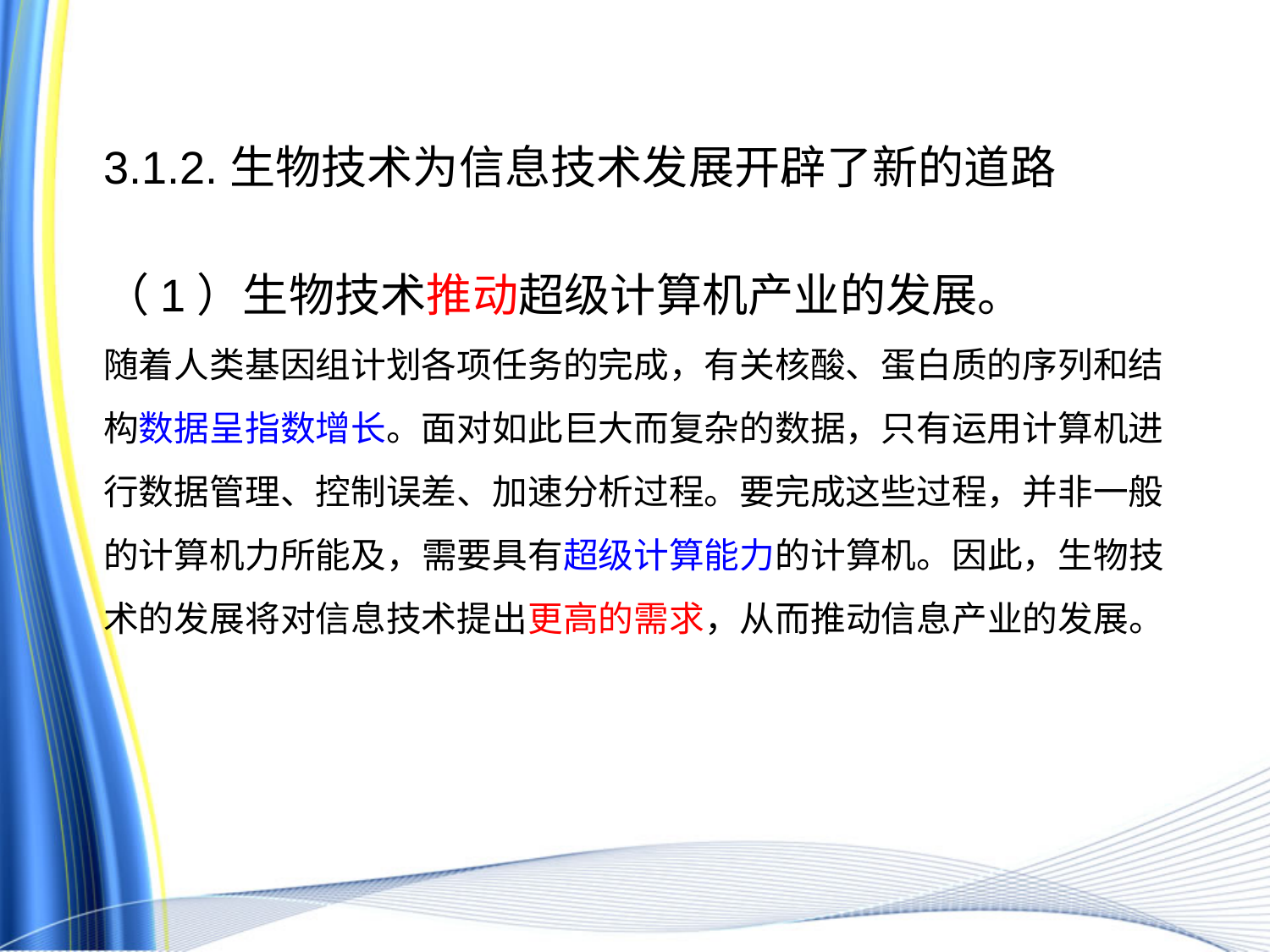

3.1.2.生物技术为信息技术发展开辟了新的道路

（1）生物技术推动超级计算机产业的发展。
随着人类基因组计划各项任务的完成，有关核酸、蛋白质的序列和结构数据呈指数增长。面对如此巨大而复杂的数据，只有运用计算机进行数据管理、控制误差、加速分析过程。要完成这些过程，并非一般的计算机力所能及，需要具有超级计算能力的计算机。因此，生物技术的发展将对信息技术提出更高的需求，从而推动信息产业的发展。